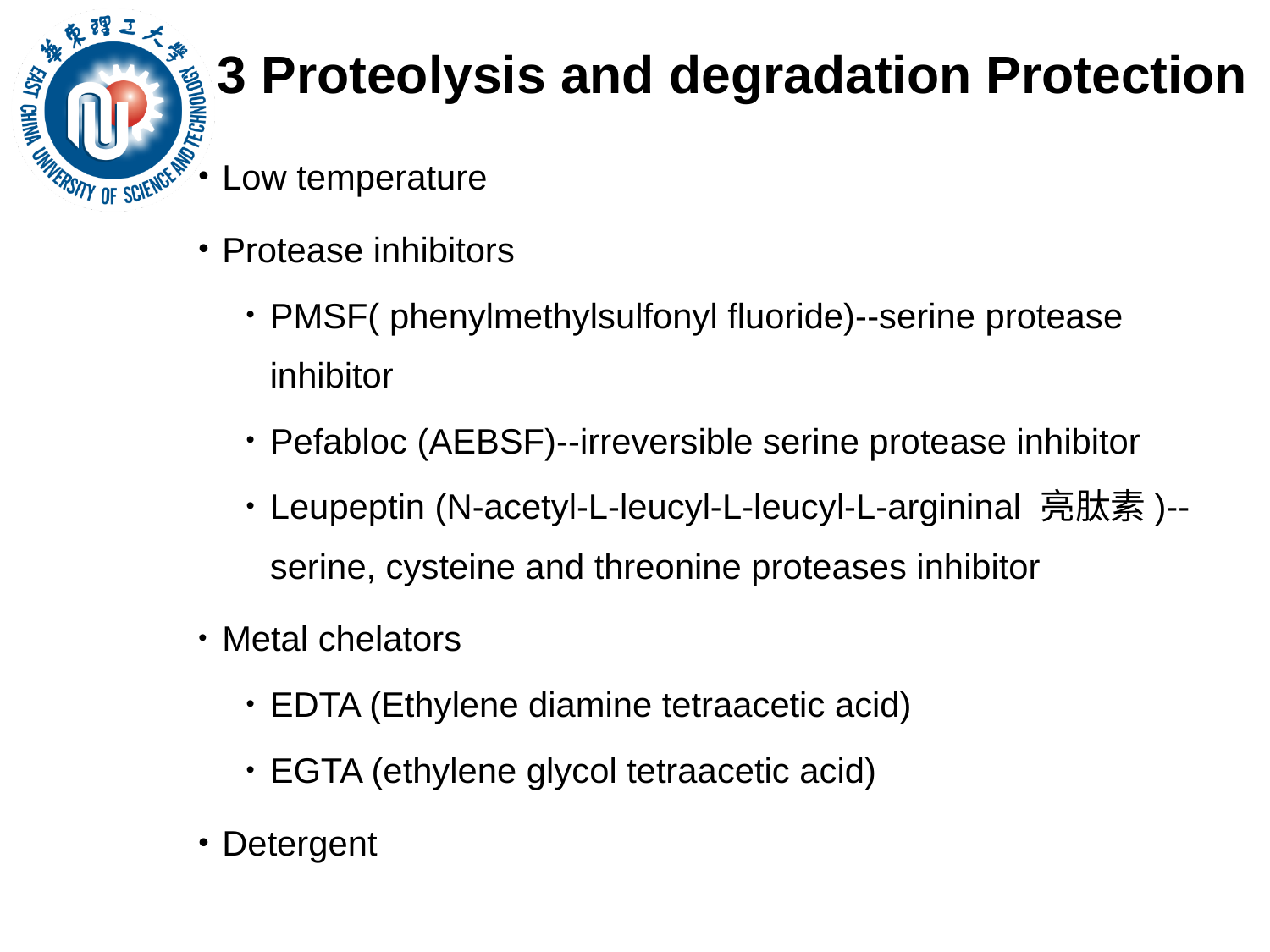

# 3 Proteolysis and degradation Protection
Low temperature
Protease inhibitors
PMSF( phenylmethylsulfonyl fluoride)--serine protease inhibitor
Pefabloc (AEBSF)--irreversible serine protease inhibitor
Leupeptin (N-acetyl-L-leucyl-L-leucyl-L-argininal 亮肽素)--serine, cysteine and threonine proteases inhibitor
Metal chelators
EDTA (Ethylene diamine tetraacetic acid)
EGTA (ethylene glycol tetraacetic acid)
Detergent